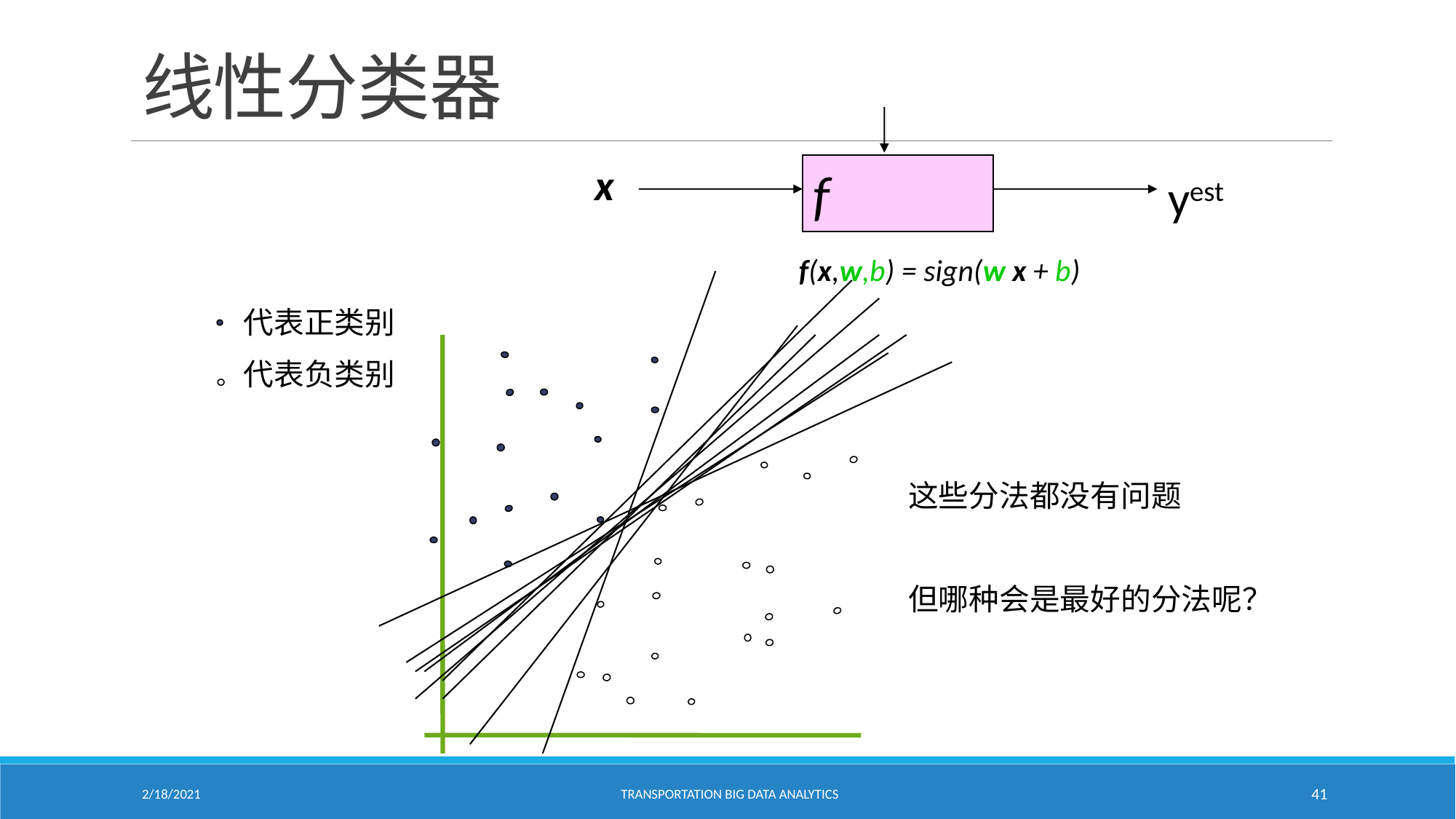

# 线性分类器

x
f
yest

f(x,w,b) = sign(w x + b)

代表正类别
代表负类别

这些分法都没有问题

但哪种会是最好的分法呢？

2/18/2021
Transportation Big Data Analytics
41